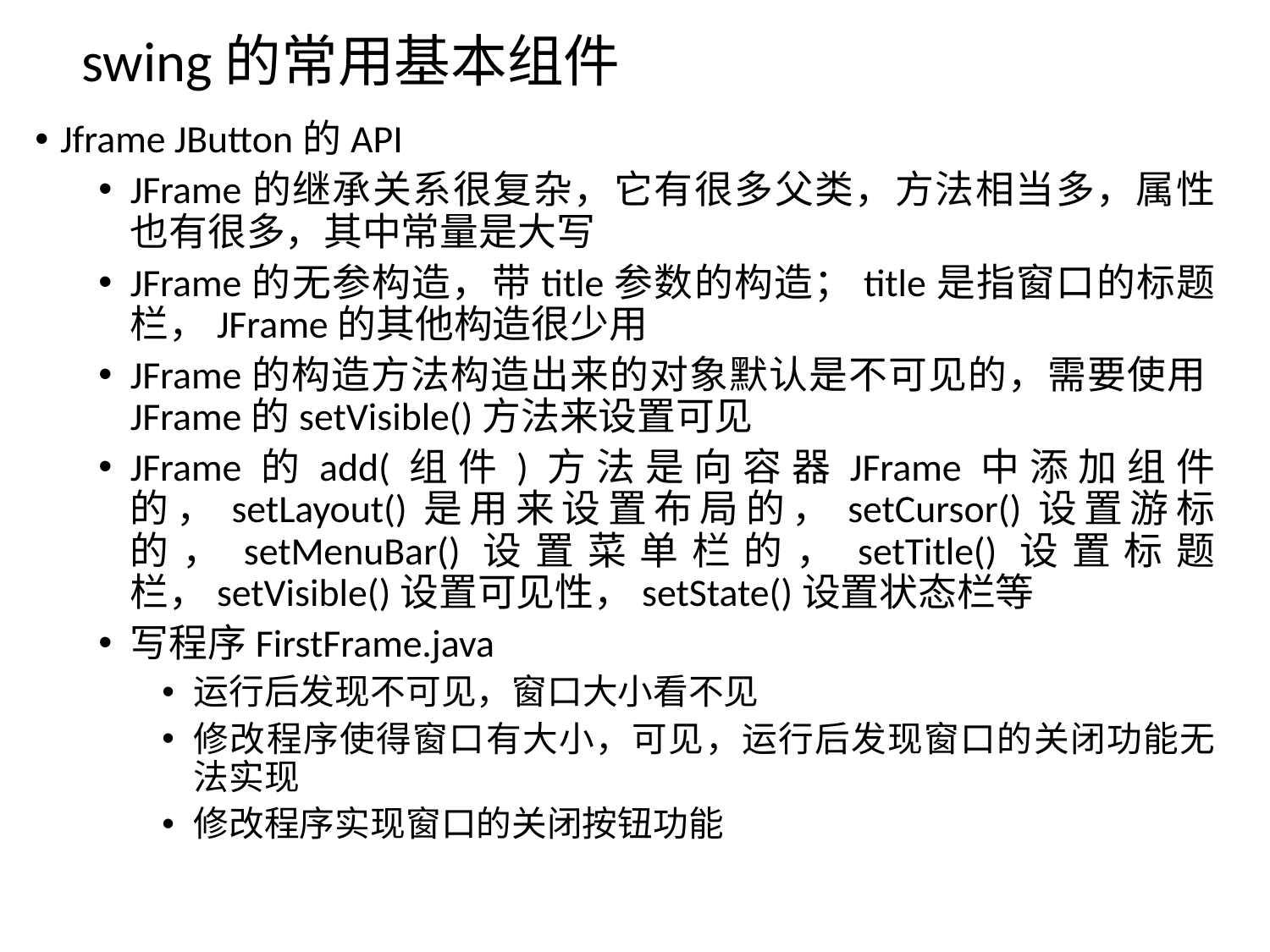

swing的常用基本组件
Jframe JButton的API
JFrame的继承关系很复杂，它有很多父类，方法相当多，属性也有很多，其中常量是大写
JFrame的无参构造，带title参数的构造；title是指窗口的标题栏，JFrame的其他构造很少用
JFrame的构造方法构造出来的对象默认是不可见的，需要使用JFrame的setVisible()方法来设置可见
JFrame的add(组件)方法是向容器JFrame中添加组件的，setLayout()是用来设置布局的，setCursor()设置游标的，setMenuBar()设置菜单栏的，setTitle()设置标题栏，setVisible()设置可见性，setState()设置状态栏等
写程序FirstFrame.java
运行后发现不可见，窗口大小看不见
修改程序使得窗口有大小，可见，运行后发现窗口的关闭功能无法实现
修改程序实现窗口的关闭按钮功能